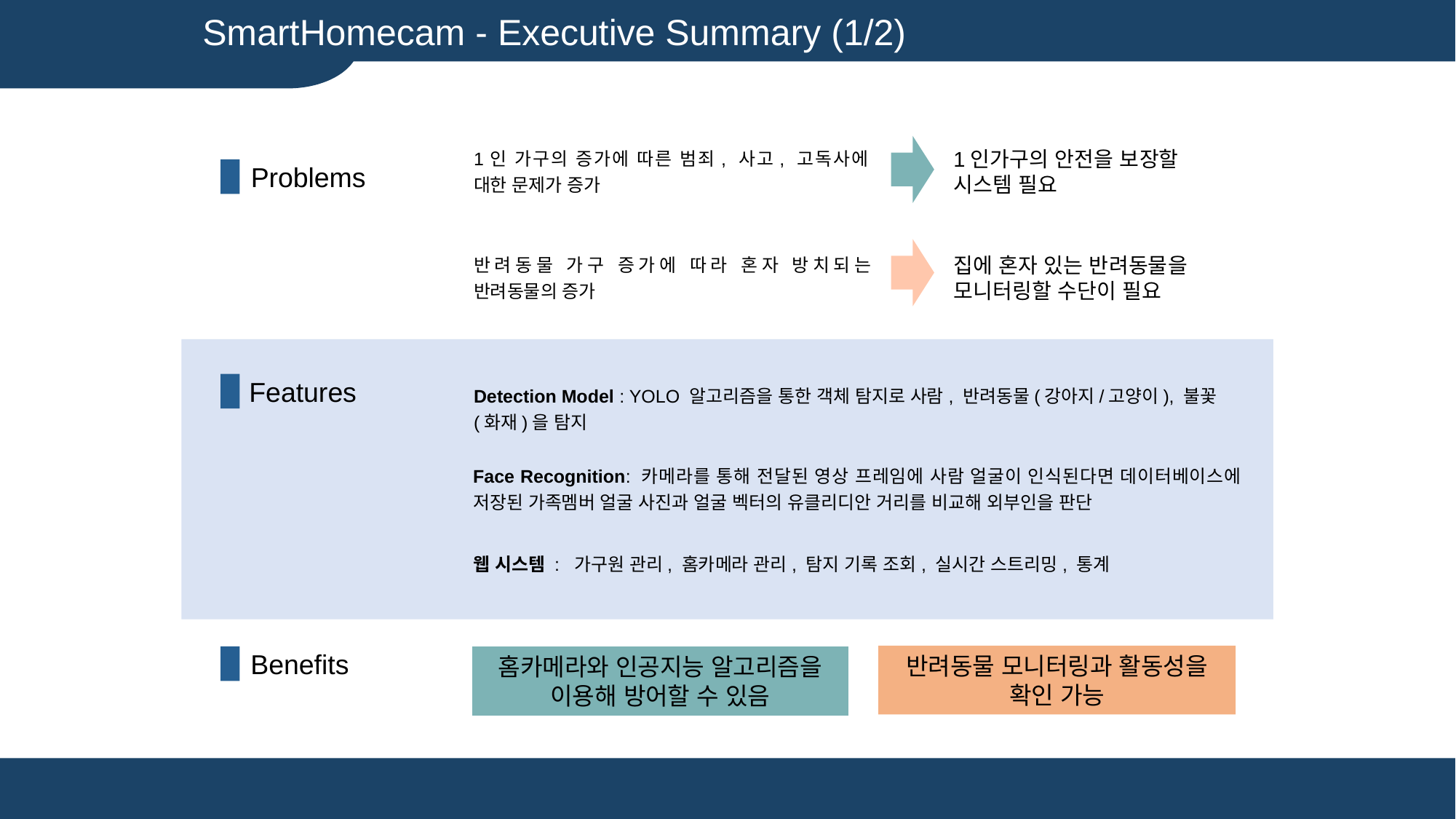

SmartHomecam - Executive Summary (1/2)

1인 가구의 증가에 따른 범죄, 사고, 고독사에 대한 문제가 증가
1인가구의 안전을 보장할 시스템 필요
Problems

반려동물 가구 증가에 따라 혼자 방치되는 반려동물의 증가
집에 혼자 있는 반려동물을 모니터링할 수단이 필요

Features

Detection Model : YOLO 알고리즘을 통한 객체 탐지로 사람, 반려동물(강아지/고양이), 불꽃(화재)을 탐지
Face Recognition: 카메라를 통해 전달된 영상 프레임에 사람 얼굴이 인식된다면 데이터베이스에 저장된 가족멤버 얼굴 사진과 얼굴 벡터의 유클리디안 거리를 비교해 외부인을 판단
웹 시스템 :  가구원 관리, 홈카메라 관리, 탐지 기록 조회, 실시간 스트리밍, 통계
Benefits
반려동물 모니터링과 활동성을 확인 가능

홈카메라와 인공지능 알고리즘을 이용해 방어할 수 있음